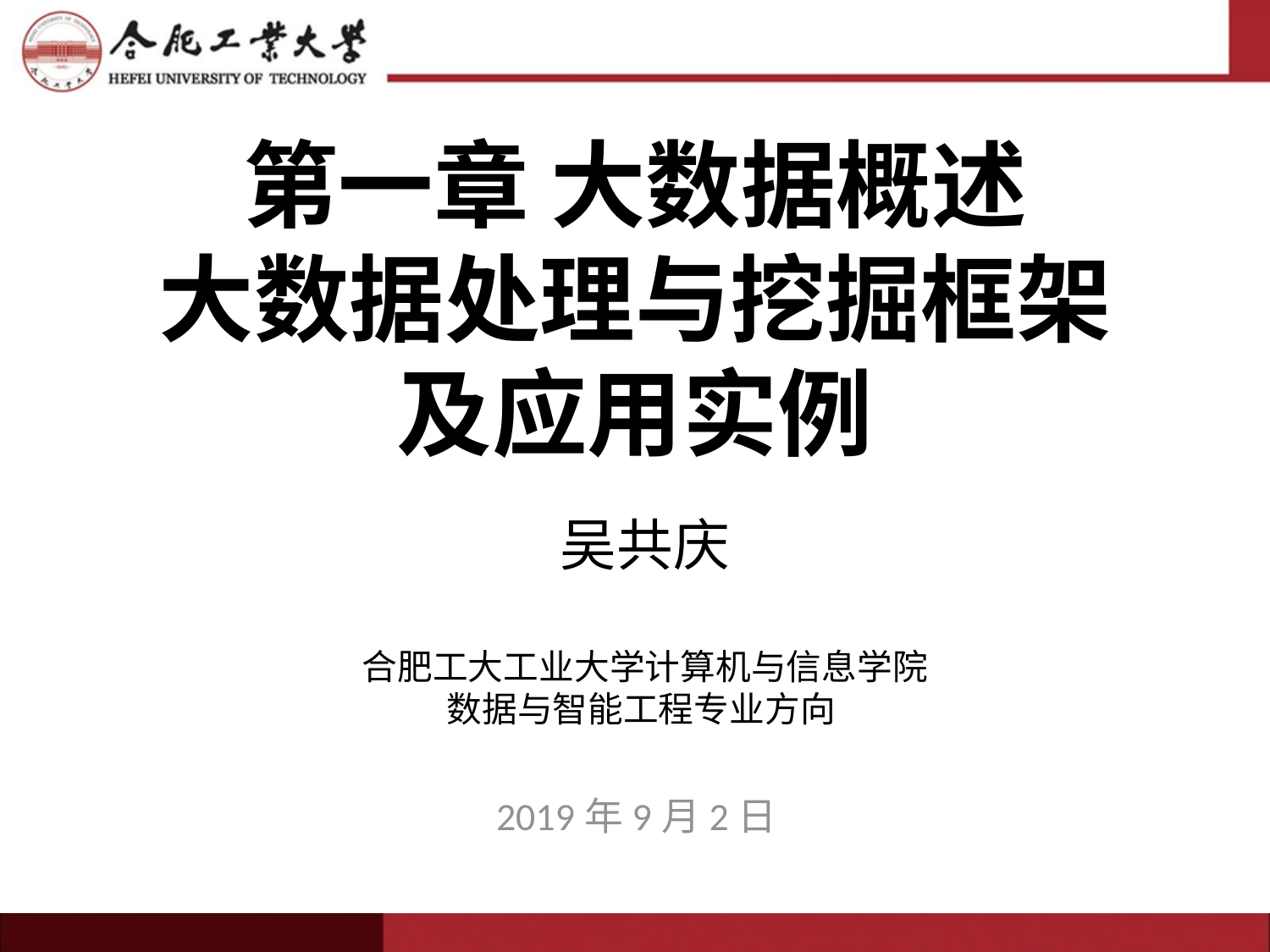

# 第一章 大数据概述 大数据处理与挖掘框架 及应用实例
吴共庆

合肥工大工业大学计算机与信息学院
数据与智能工程专业方向

2019年9月2日